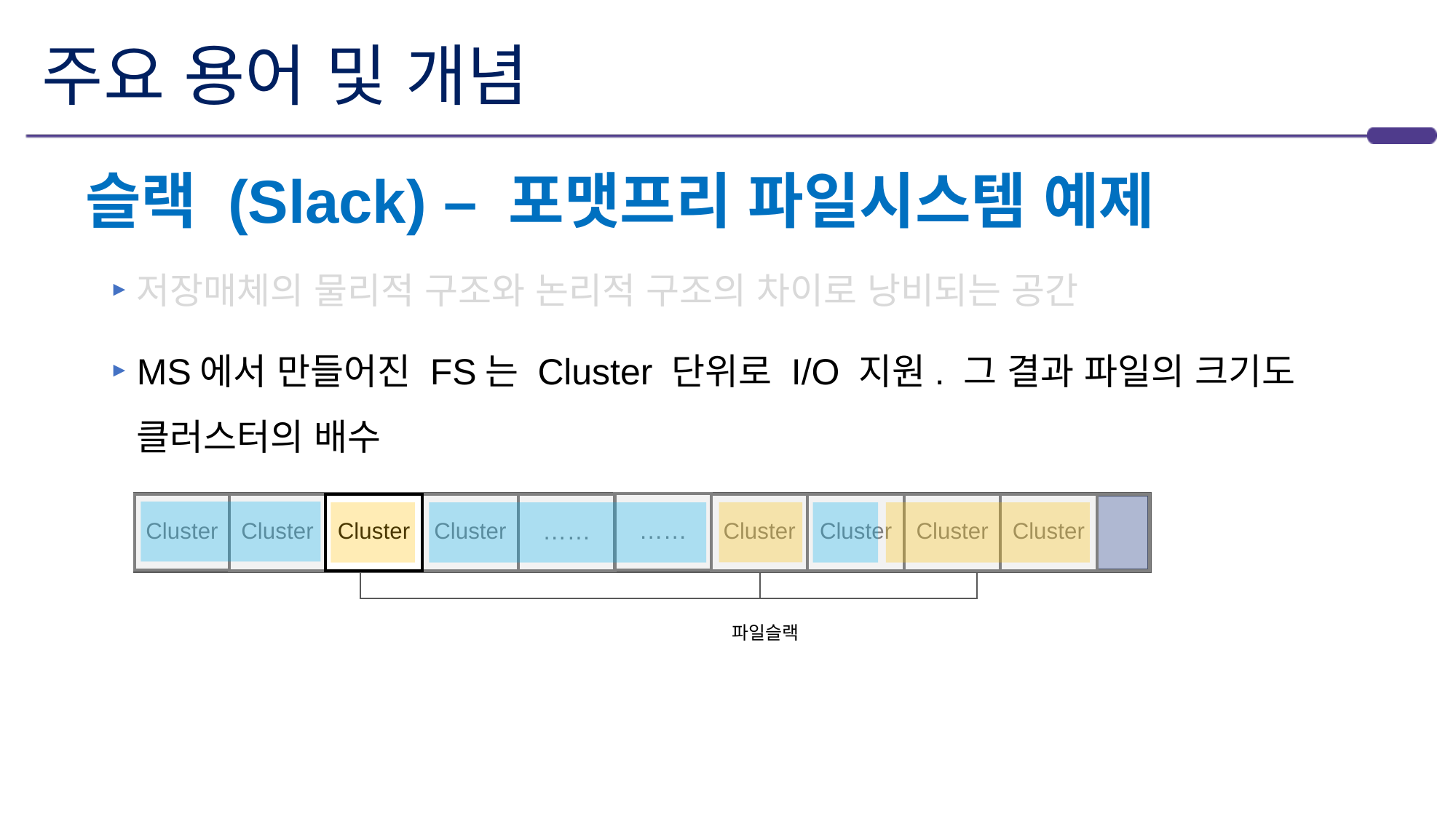

# 주요 용어 및 개념
슬랙 (Slack) – 포맷프리 파일시스템 예제
저장매체의 물리적 구조와 논리적 구조의 차이로 낭비되는 공간
MS에서 만들어진 FS는 Cluster 단위로 I/O 지원. 그 결과 파일의 크기도 클러스터의 배수

……
Cluster

Cluster
Cluster
Cluster
……
Cluster
Cluster
Cluster
Cluster

파일슬랙